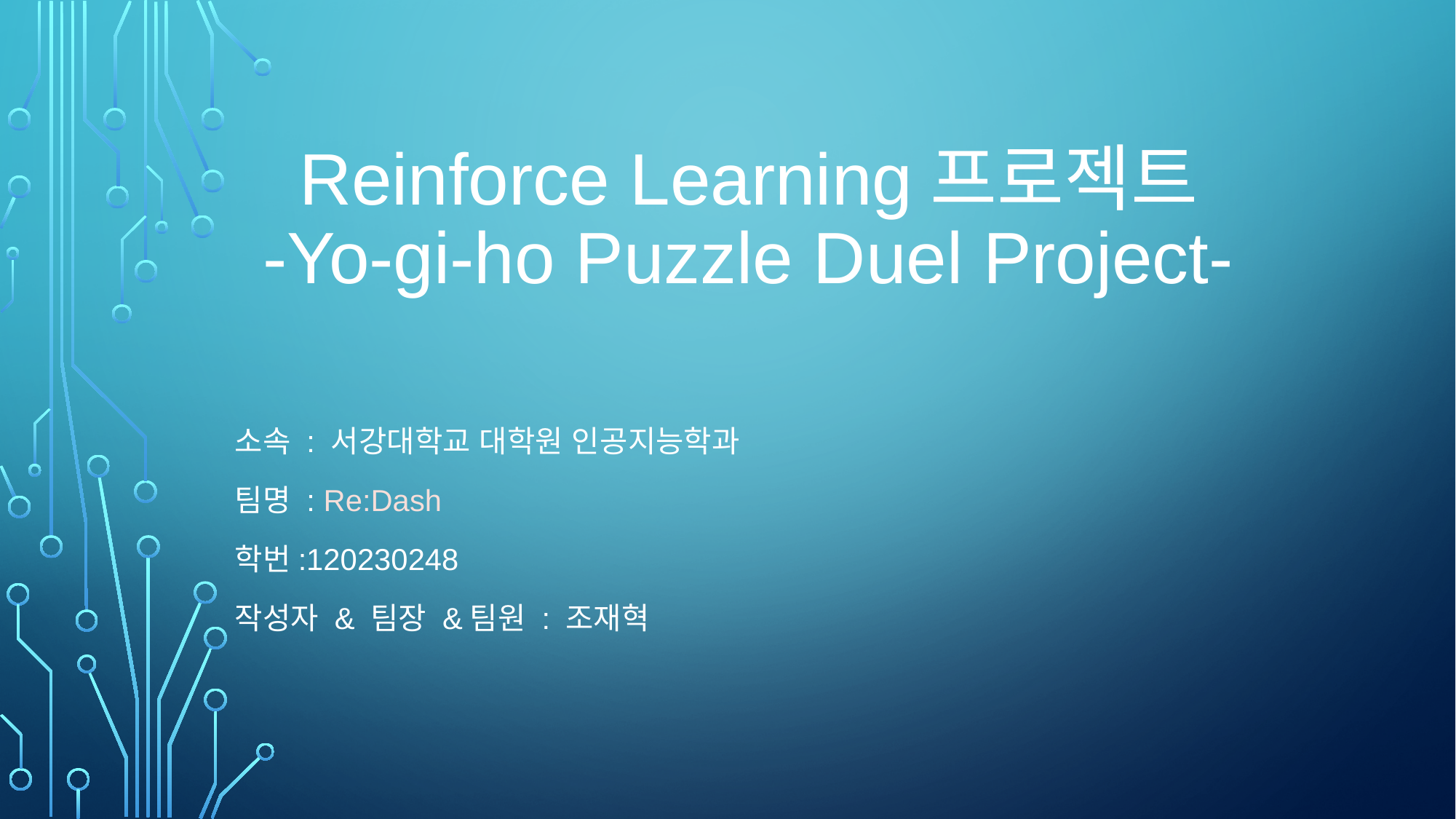

# Reinforce Learning프로젝트 -Yo-gi-ho Puzzle Duel Project-
소속 : 서강대학교 대학원 인공지능학과
팀명 : Re:Dash
학번:120230248
작성자 & 팀장 &팀원 : 조재혁